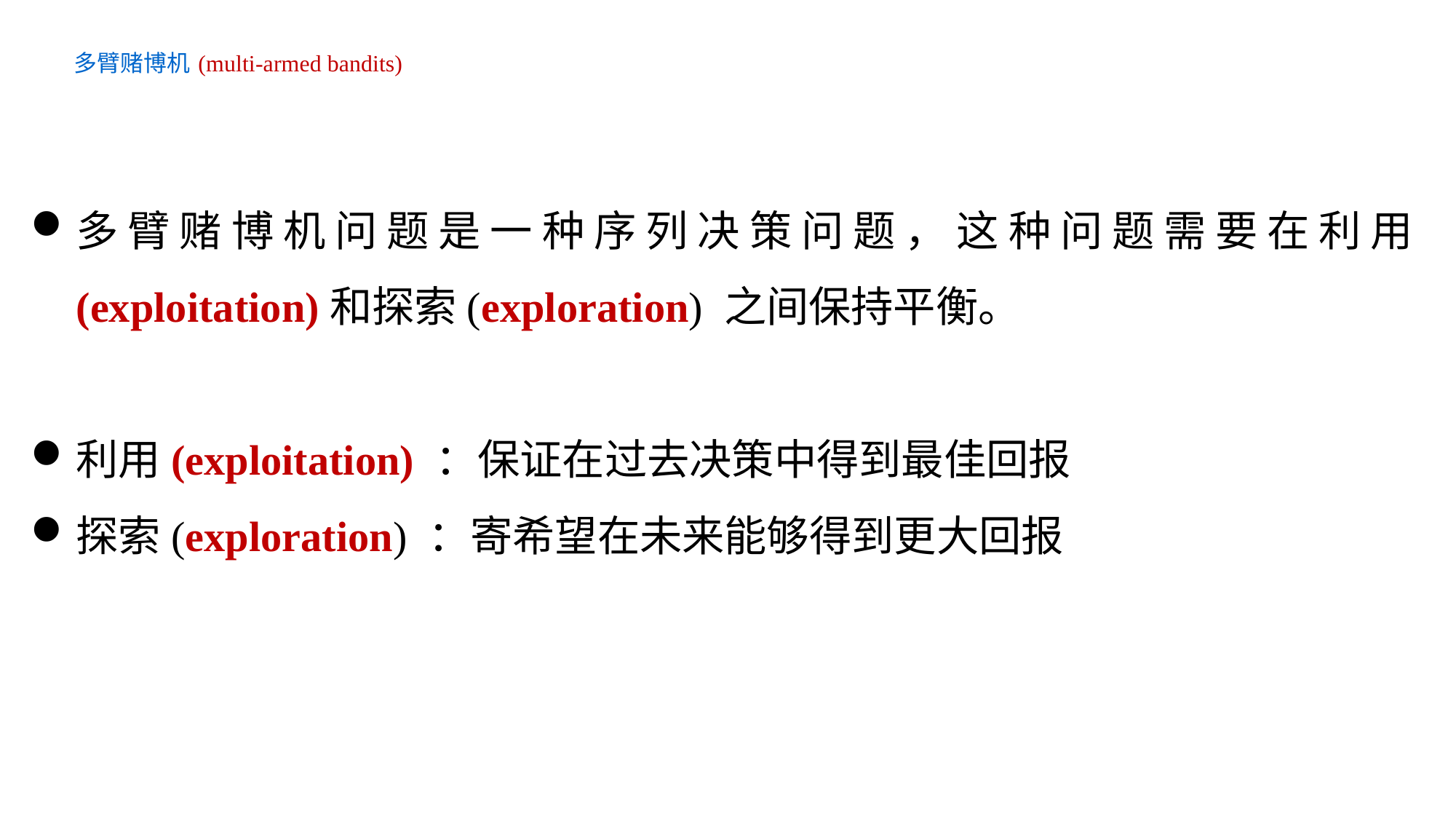

# 多臂赌博机 (multi-armed bandits)

多臂赌博机问题是一种序列决策问题，这种问题需要在利用(exploitation)和探索(exploration) 之间保持平衡。

利用(exploitation) ：保证在过去决策中得到最佳回报
探索(exploration) ：寄希望在未来能够得到更大回报